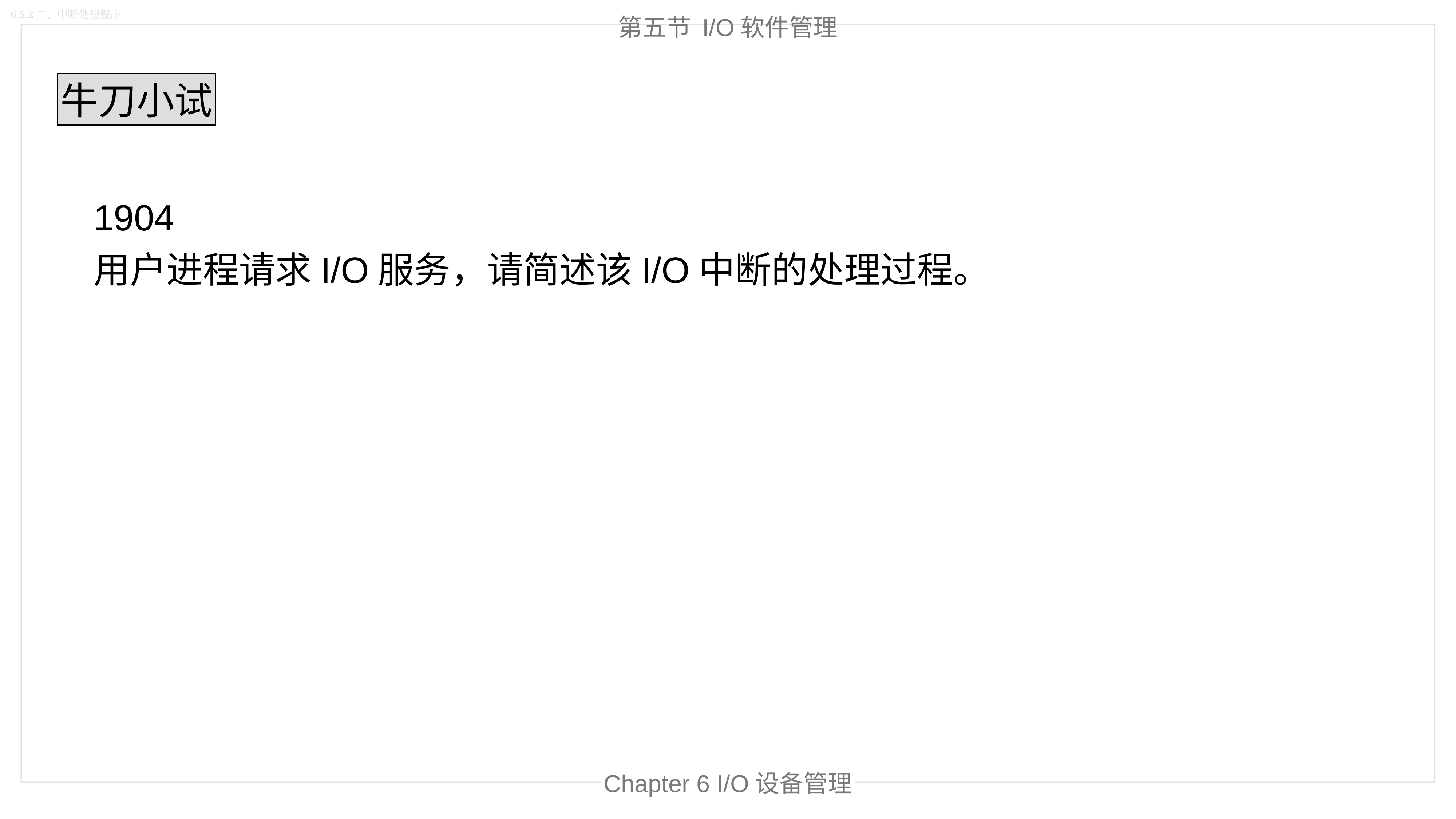

6.5.2二、中断处理程序
第五节 I/O软件管理

牛刀小试
1904
用户进程请求I/O服务，请简述该I/O中断的处理过程。
Chapter 6 I/O设备管理